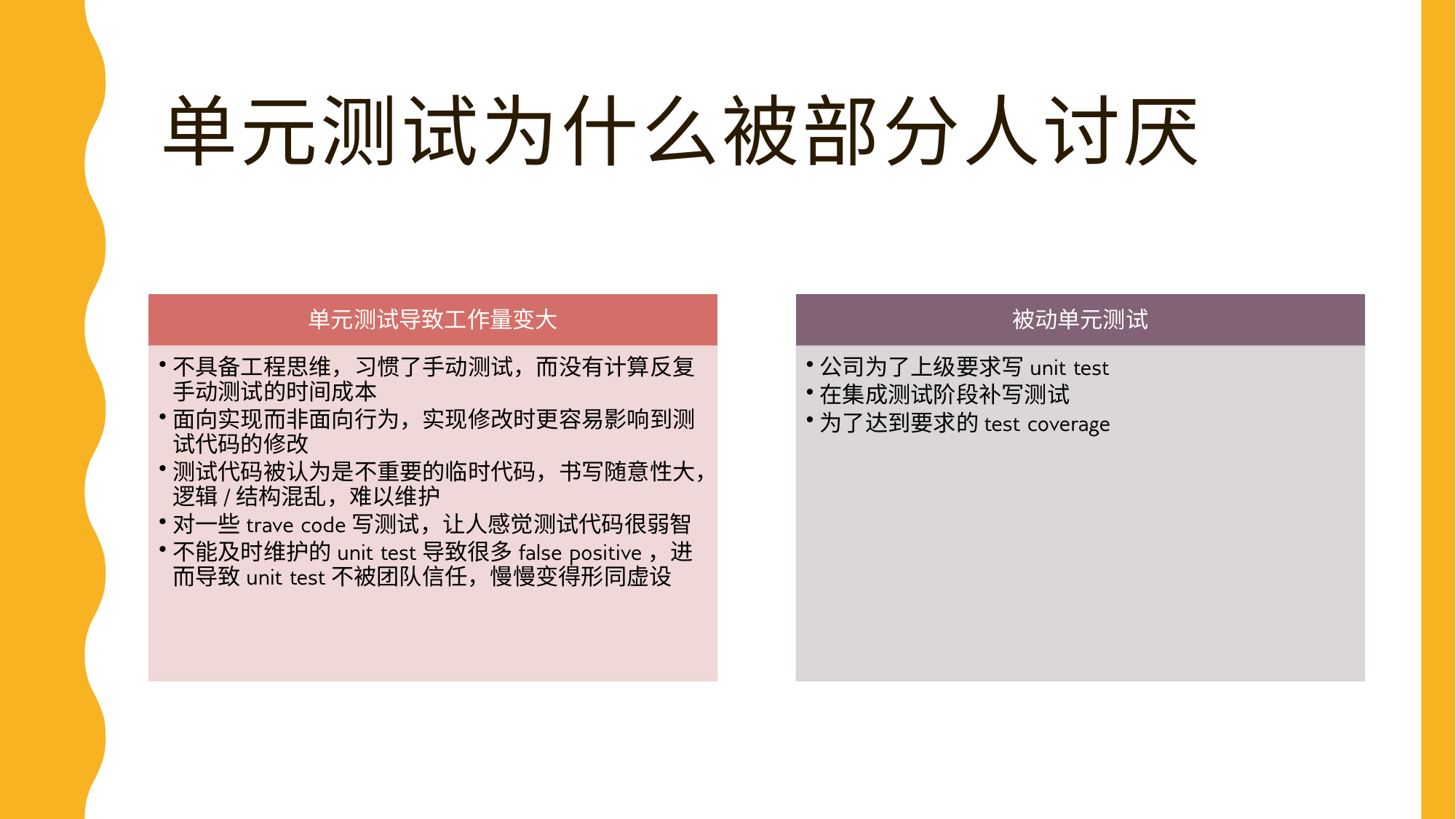

# 单元测试为什么被部分人讨厌
单元测试导致工作量变大
不具备工程思维，习惯了手动测试，而没有计算反复手动测试的时间成本
面向实现而非面向行为，实现修改时更容易影响到测试代码的修改
测试代码被认为是不重要的临时代码，书写随意性大，逻辑/结构混乱，难以维护
对一些trave code写测试，让人感觉测试代码很弱智
不能及时维护的unit test导致很多false positive，进而导致unit test不被团队信任，慢慢变得形同虚设
被动单元测试
公司为了上级要求写unit test
在集成测试阶段补写测试
为了达到要求的test coverage